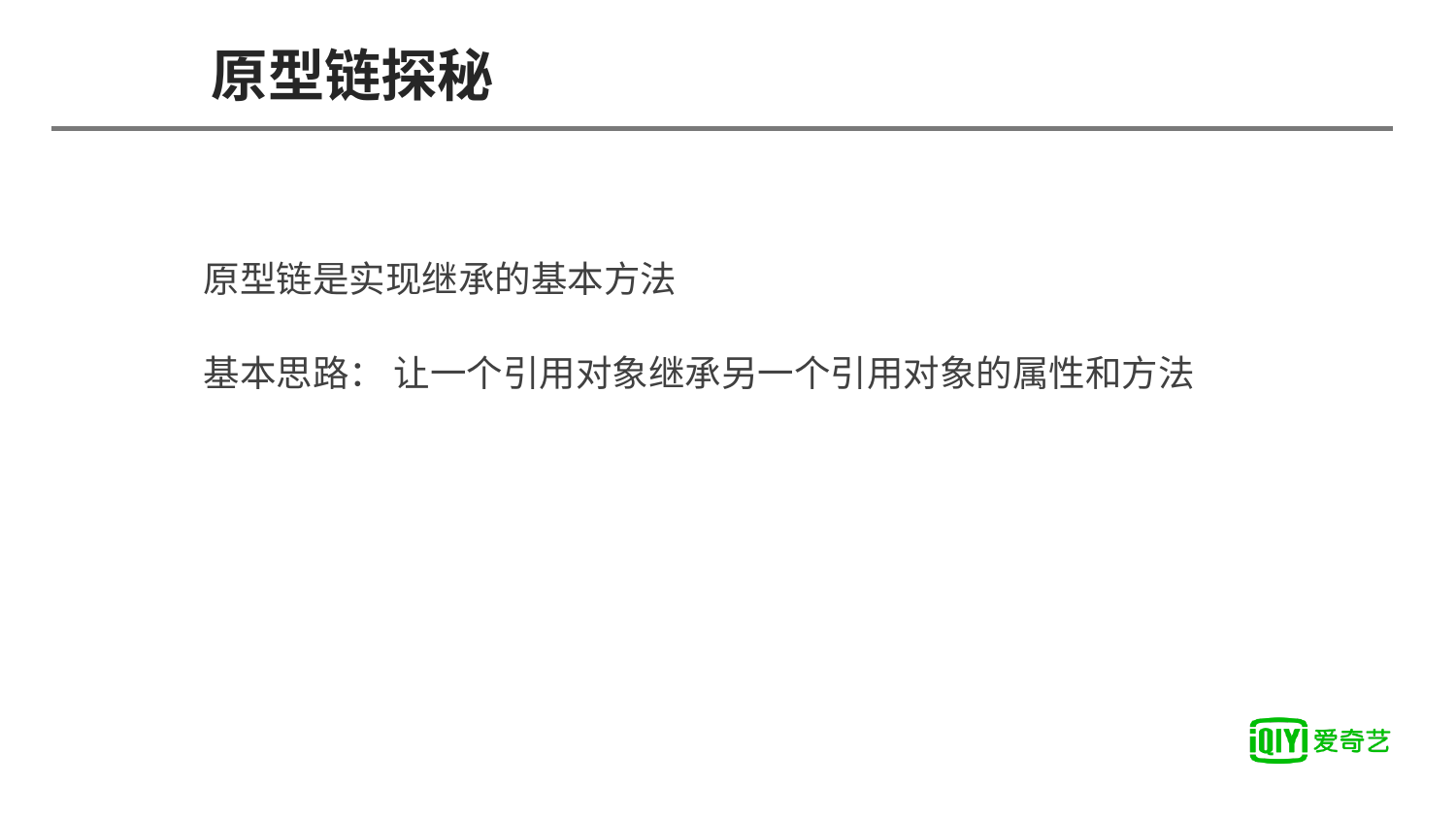

# 原型链探秘
原型链是实现继承的基本方法
基本思路： 让一个引用对象继承另一个引用对象的属性和方法